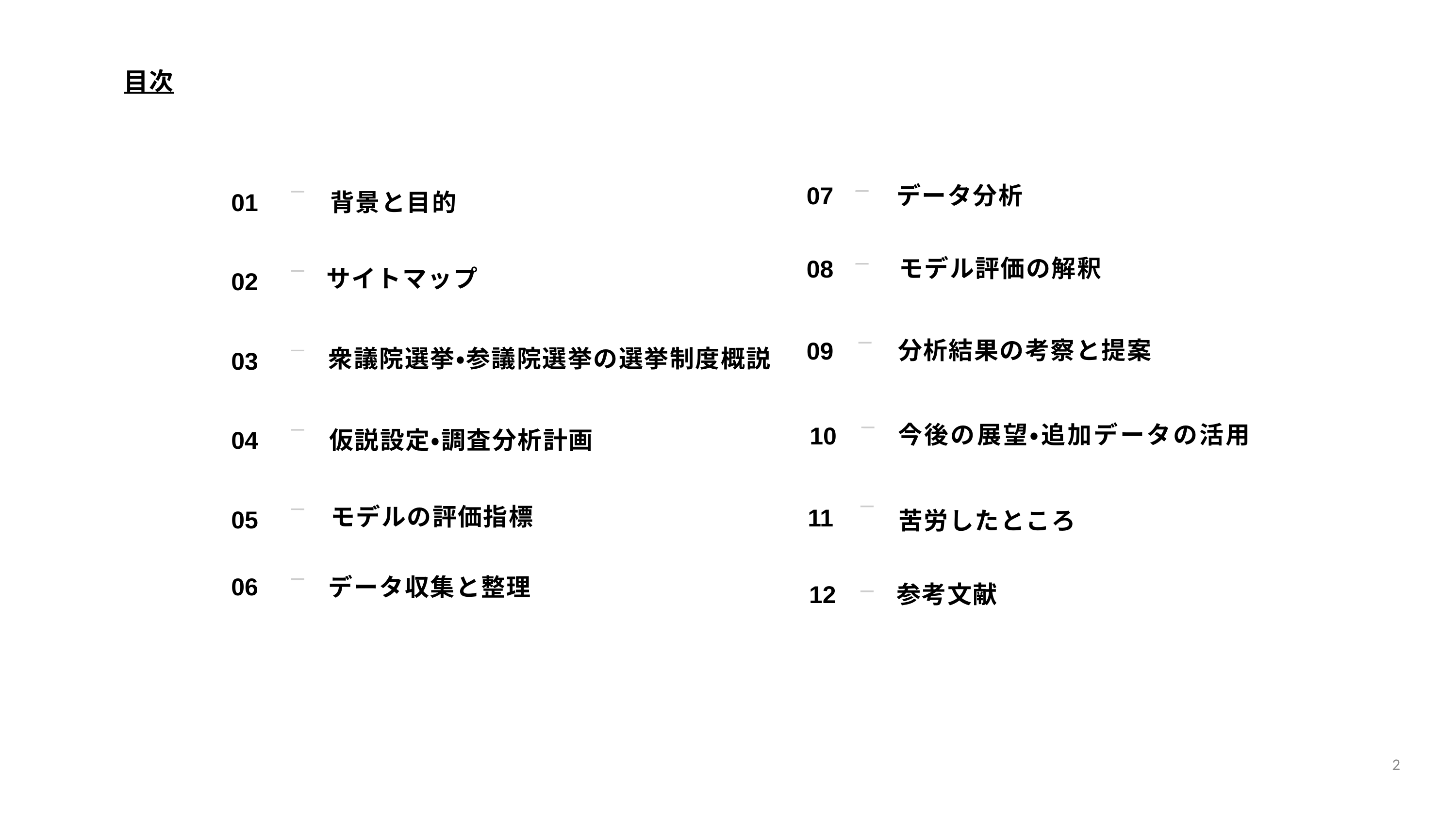

目次
データ分析
07
01
背景と目的

モデル評価の解釈
08
サイトマップ
02

分析結果の考察と提案
09
衆議院選挙・参議院選挙の選挙制度概説
03

今後の展望・追加データの活用
10
仮説設定・調査分析計画
04

モデルの評価指標
11
05
苦労したところ

06
データ収集と整理
12
参考文献

2